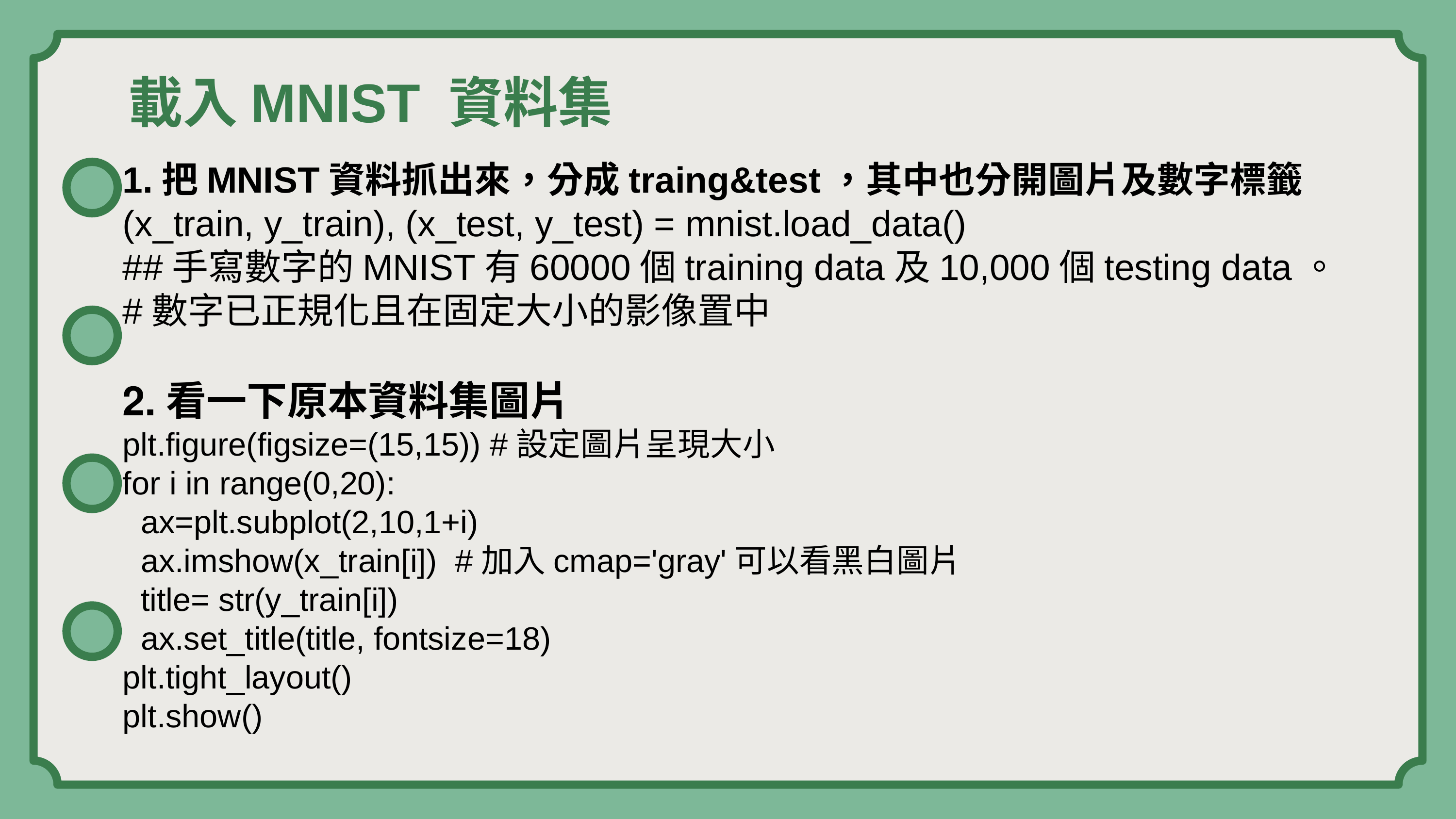

載入MNIST 資料集
1.把MNIST資料抓出來，分成traing&test，其中也分開圖片及數字標籤
(x_train, y_train), (x_test, y_test) = mnist.load_data()
##手寫數字的MNIST有60000個training data及10,000個testing data。
#數字已正規化且在固定大小的影像置中

2.看一下原本資料集圖片
plt.figure(figsize=(15,15)) #設定圖片呈現大小
for i in range(0,20):
  ax=plt.subplot(2,10,1+i)
  ax.imshow(x_train[i])  #加入cmap='gray'可以看黑白圖片
  title= str(y_train[i])
  ax.set_title(title, fontsize=18)
plt.tight_layout()
plt.show()